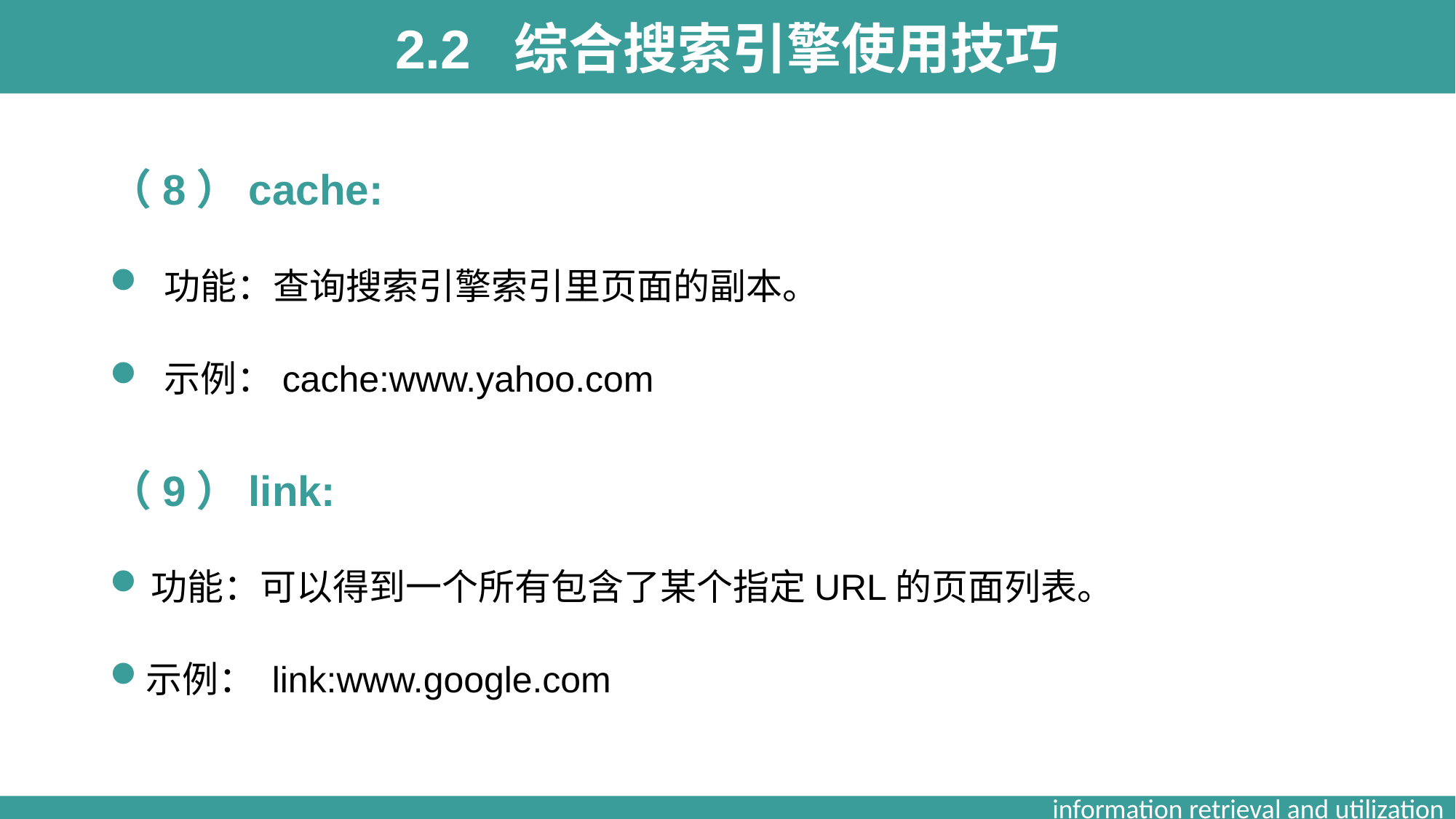

2.2  综合搜索引擎使用技巧
（8）cache:

功能：查询搜索引擎索引里页面的副本。

示例：cache:www.yahoo.com
（9）link:

功能：可以得到一个所有包含了某个指定URL的页面列表。

示例： link:www.google.com
information retrieval and utilization